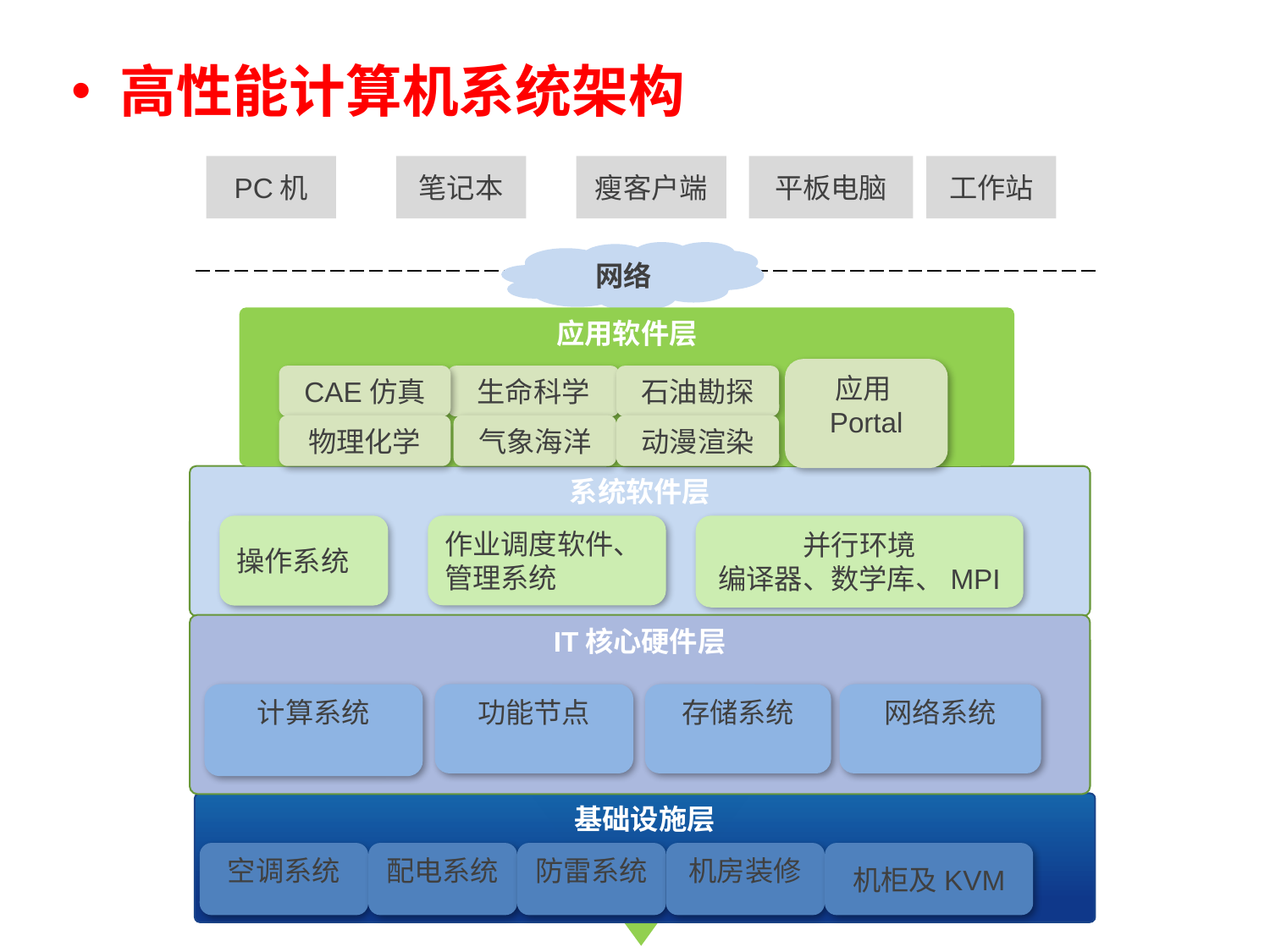

高性能计算机系统架构
PC机
笔记本
瘦客户端
平板电脑
工作站
网络
应用软件层
应用Portal
生命科学
石油勘探
CAE仿真
气象海洋
动漫渲染
物理化学

系统软件层
操作系统
作业调度软件、管理系统
并行环境
编译器、数学库、MPI
IT核心硬件层
计算系统
功能节点
存储系统
网络系统
基础设施层
空调系统
配电系统
防雷系统
机房装修
机柜及KVM